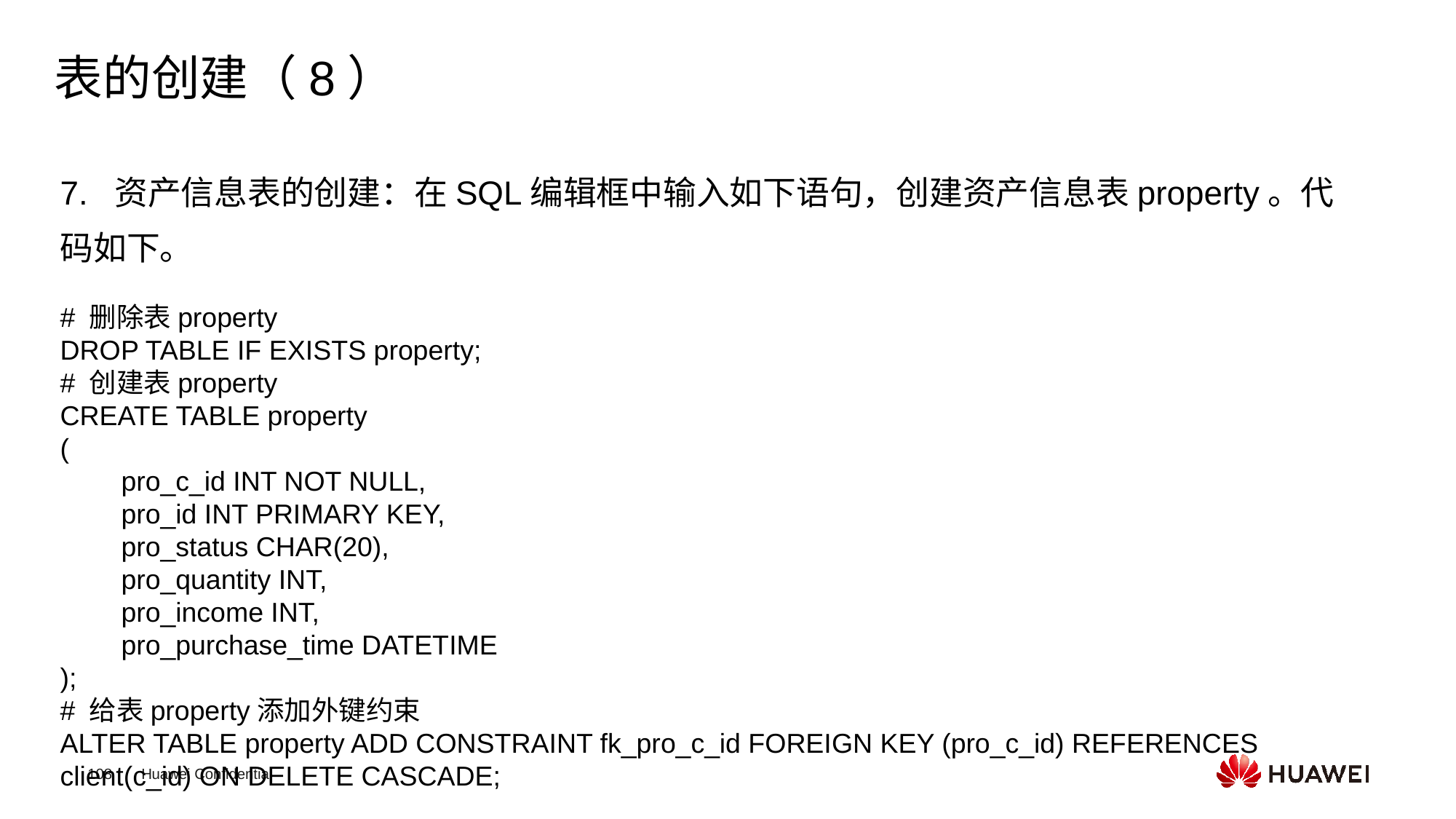

# 表的创建（8）
7.  资产信息表的创建：在SQL编辑框中输入如下语句，创建资产信息表property。代码如下。

# 删除表property
DROP TABLE IF EXISTS property;
# 创建表property
CREATE TABLE property
(
        pro_c_id INT NOT NULL,
        pro_id INT PRIMARY KEY,
        pro_status CHAR(20),
        pro_quantity INT,
        pro_income INT,
        pro_purchase_time DATETIME
);
# 给表property添加外键约束
ALTER TABLE property ADD CONSTRAINT fk_pro_c_id FOREIGN KEY (pro_c_id) REFERENCES client(c_id) ON DELETE CASCADE;
Text
Text
Text
Text
Text
Text
Text
Text
Text
Text
Text
Text
Text
Text
Text
Text
Text
Text
Text
Text
Text
Text
Text
Text
Text
Text
Text
Text
Text
Text
Text
Text
Text
Text
Text
Text
Text
Text
Text
Text
Text
Text
Text
Text
Text
Text